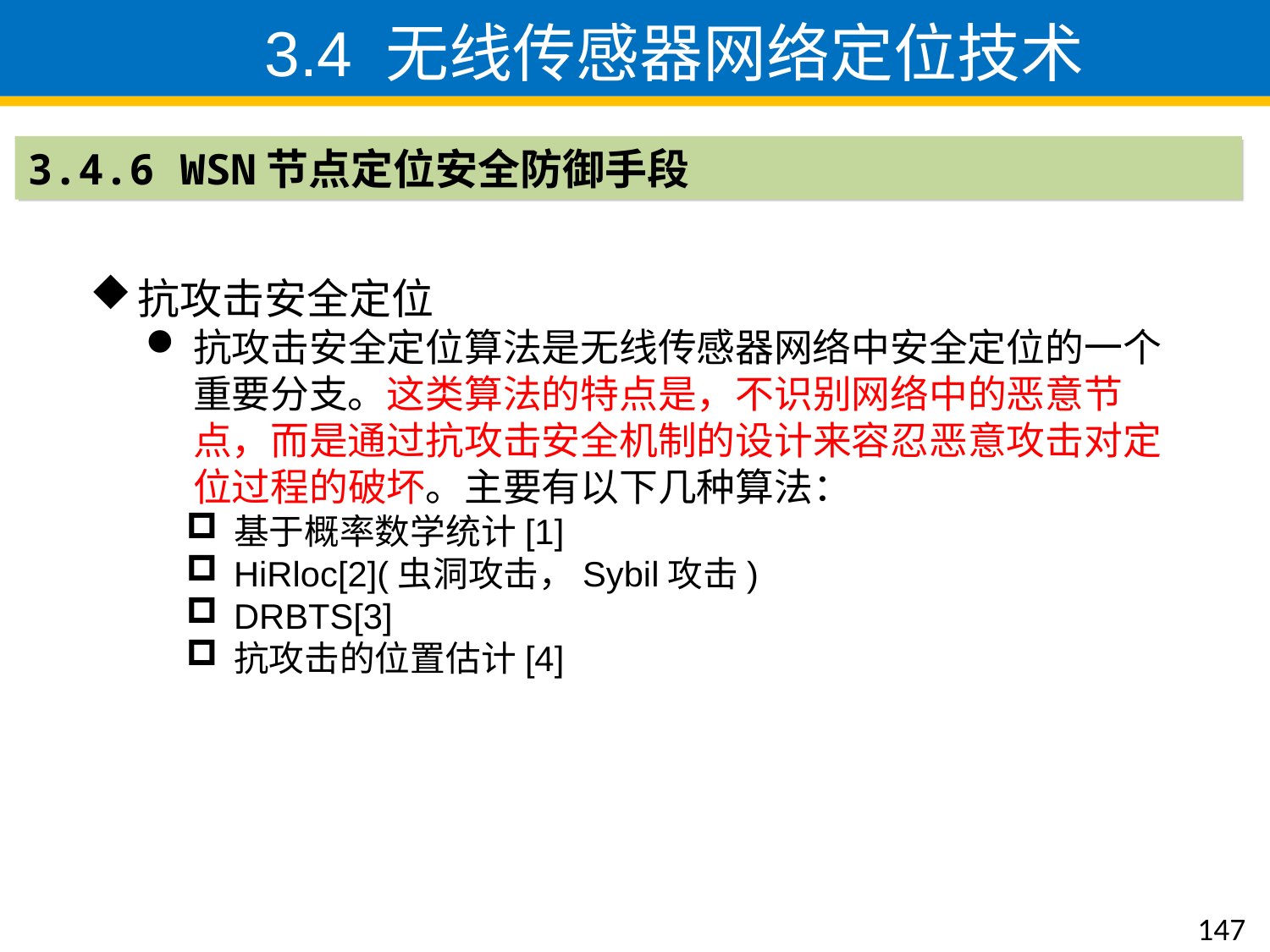

3.4 无线传感器网络定位技术

3.4.6 WSN节点定位安全防御手段
抗攻击安全定位
抗攻击安全定位算法是无线传感器网络中安全定位的一个重要分支。这类算法的特点是，不识别网络中的恶意节点，而是通过抗攻击安全机制的设计来容忍恶意攻击对定位过程的破坏。主要有以下几种算法：
基于概率数学统计[1]
HiRloc[2](虫洞攻击，Sybil攻击)
DRBTS[3]
抗攻击的位置估计[4]
147